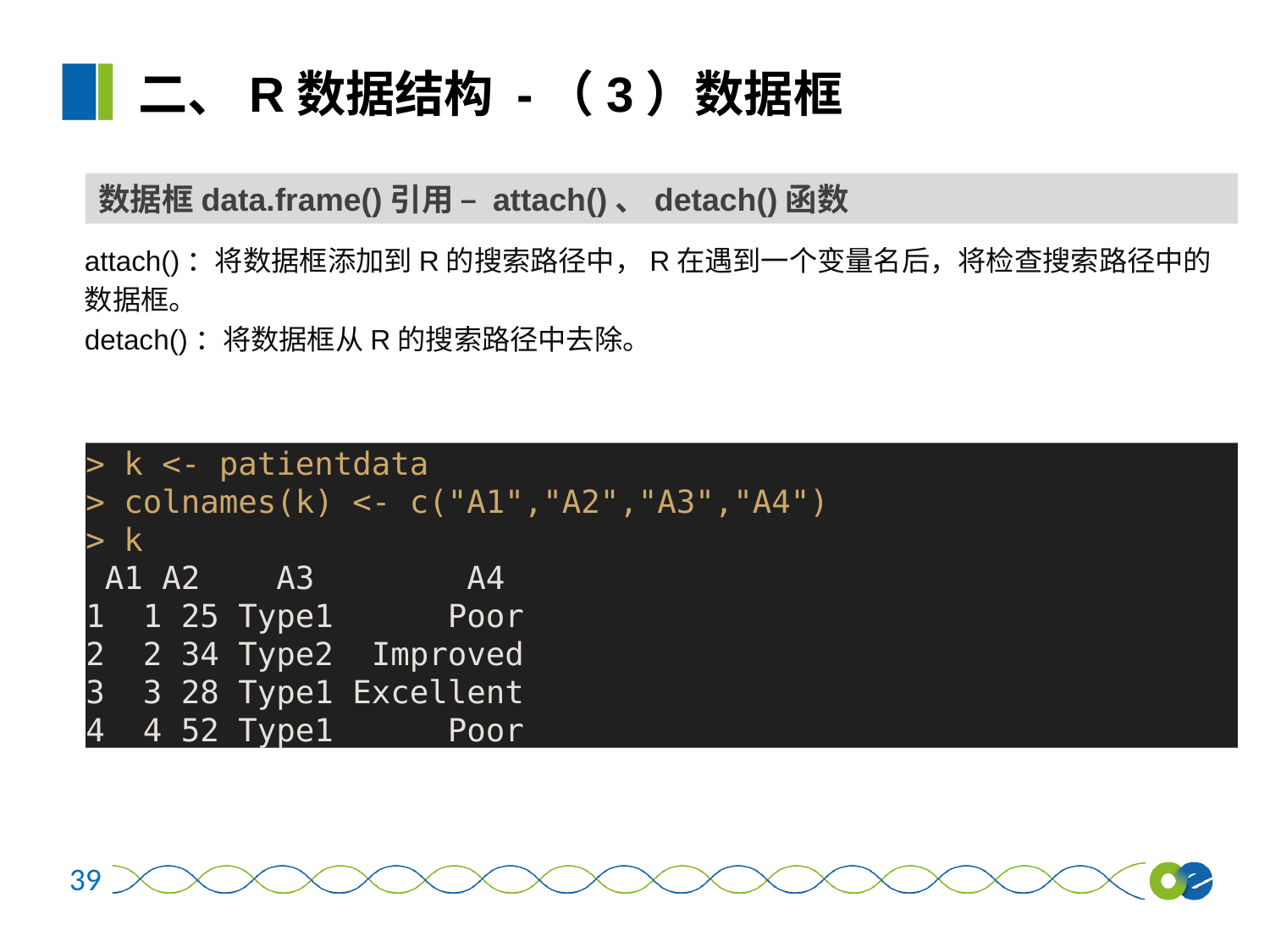

二、R数据结构 -（3）数据框
数据框data.frame()引用 – attach()、detach()函数
attach()：将数据框添加到R的搜索路径中，R在遇到一个变量名后，将检查搜索路径中的
数据框。
detach()：将数据框从R的搜索路径中去除。
> k <- patientdata
> colnames(k) <- c("A1","A2","A3","A4")
> k
 A1 A2    A3        A4
1  1 25 Type1      Poor
2  2 34 Type2  Improved
3  3 28 Type1 Excellent
4  4 52 Type1      Poor
39